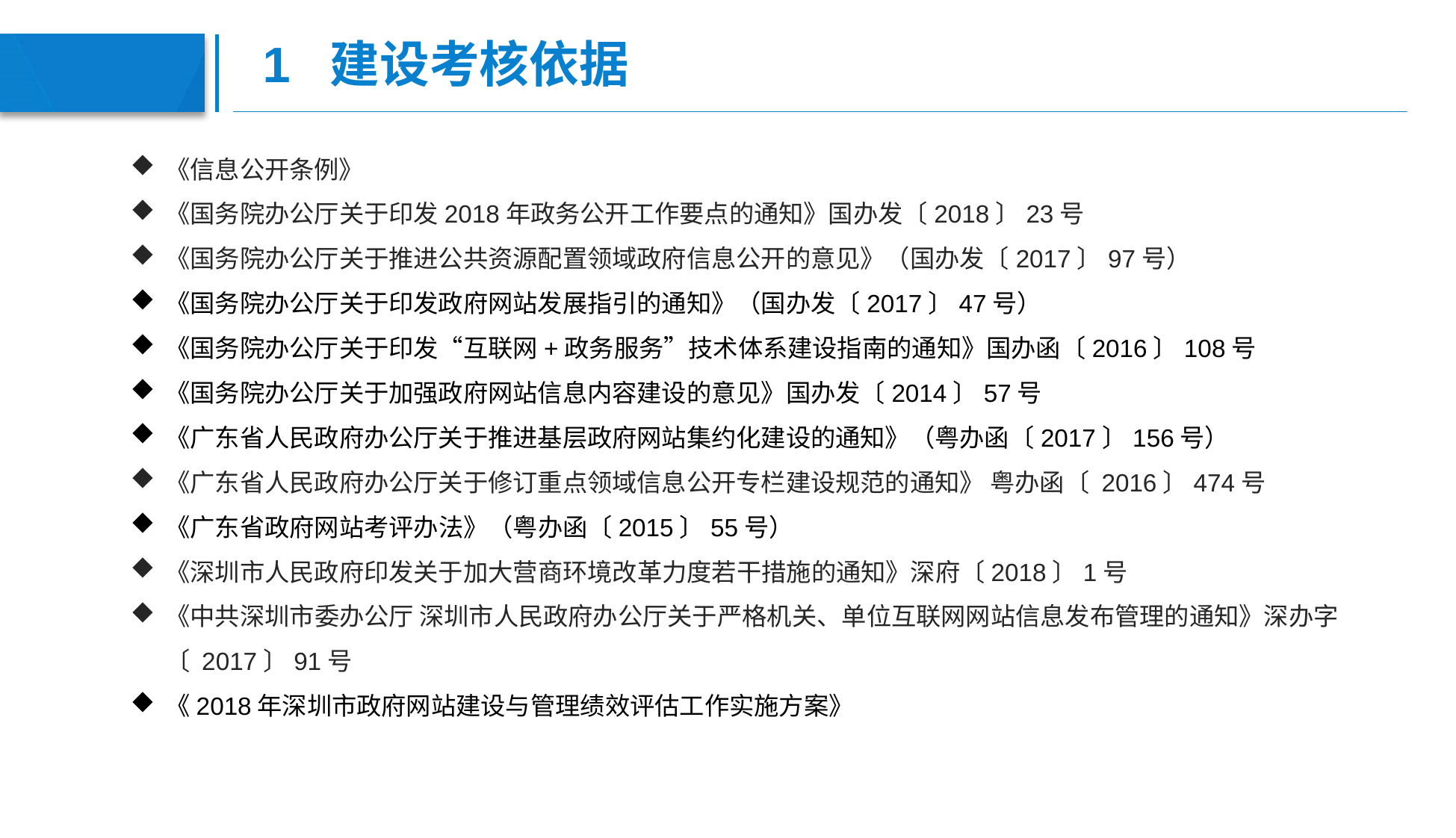

# 1  建设考核依据
《信息公开条例》
《国务院办公厅关于印发2018年政务公开工作要点的通知》国办发〔2018〕23号
《国务院办公厅关于推进公共资源配置领域政府信息公开的意见》（国办发〔2017〕97号）
《国务院办公厅关于印发政府网站发展指引的通知》（国办发〔2017〕47号）
《国务院办公厅关于印发“互联网+政务服务”技术体系建设指南的通知》国办函〔2016〕108号
《国务院办公厅关于加强政府网站信息内容建设的意见》国办发〔2014〕57号
《广东省人民政府办公厅关于推进基层政府网站集约化建设的通知》（粤办函〔2017〕156号）
《广东省人民政府办公厅关于修订重点领域信息公开专栏建设规范的通知》 粤办函〔 2016〕474号
《广东省政府网站考评办法》（粤办函〔2015〕55号）
《深圳市人民政府印发关于加大营商环境改革力度若干措施的通知》深府〔2018〕1号
《中共深圳市委办公厅 深圳市人民政府办公厅关于严格机关、单位互联网网站信息发布管理的通知》深办字〔 2017〕91号
《2018年深圳市政府网站建设与管理绩效评估工作实施方案》